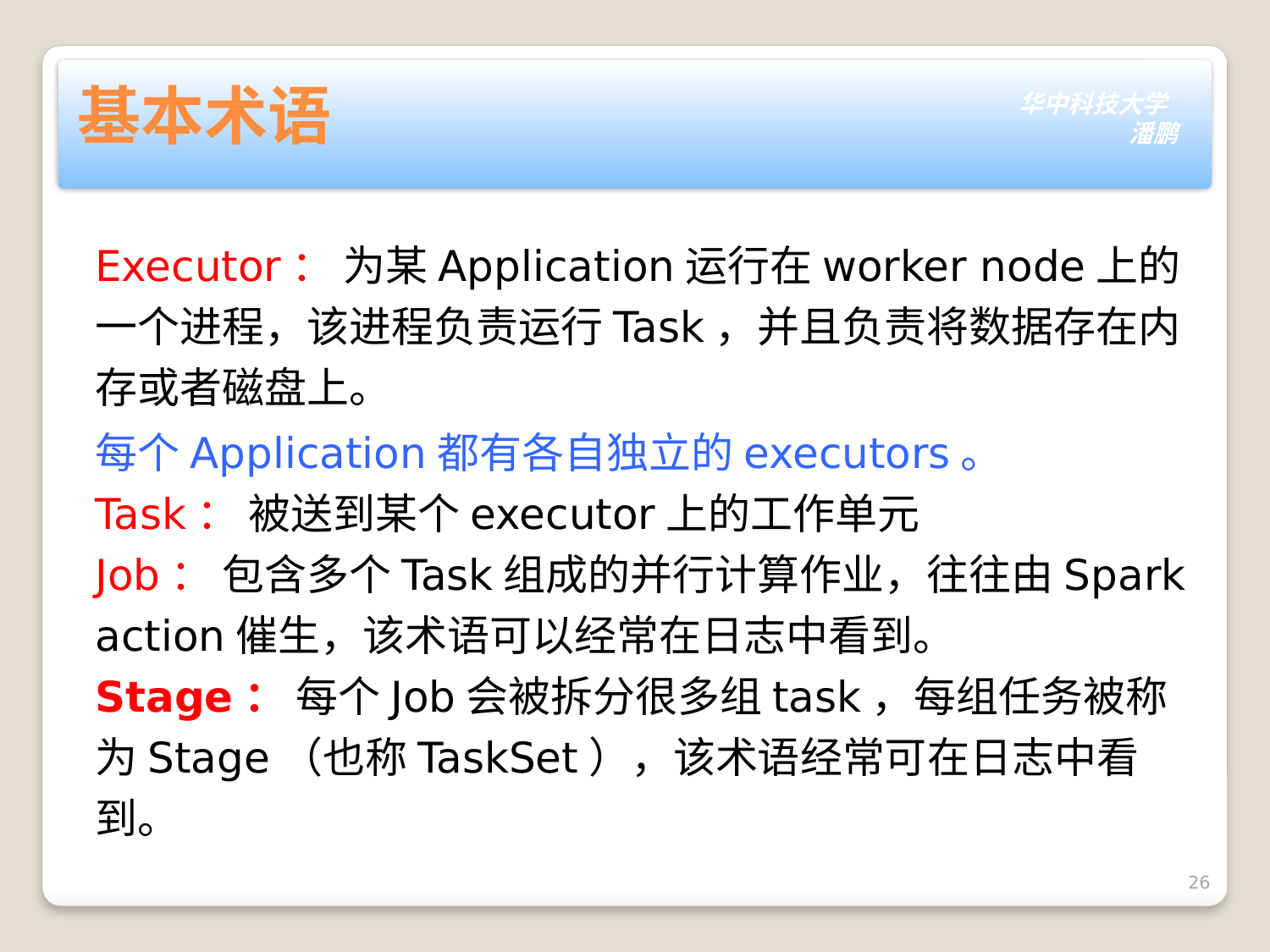

# 基本术语
Executor： 为某Application运行在worker node上的一个进程，该进程负责运行Task，并且负责将数据存在内存或者磁盘上。
每个Application都有各自独立的executors。
Task： 被送到某个executor上的工作单元
Job： 包含多个Task组成的并行计算作业，往往由Spark action催生，该术语可以经常在日志中看到。
Stage： 每个Job会被拆分很多组task，每组任务被称为Stage（也称TaskSet），该术语经常可在日志中看到。
26